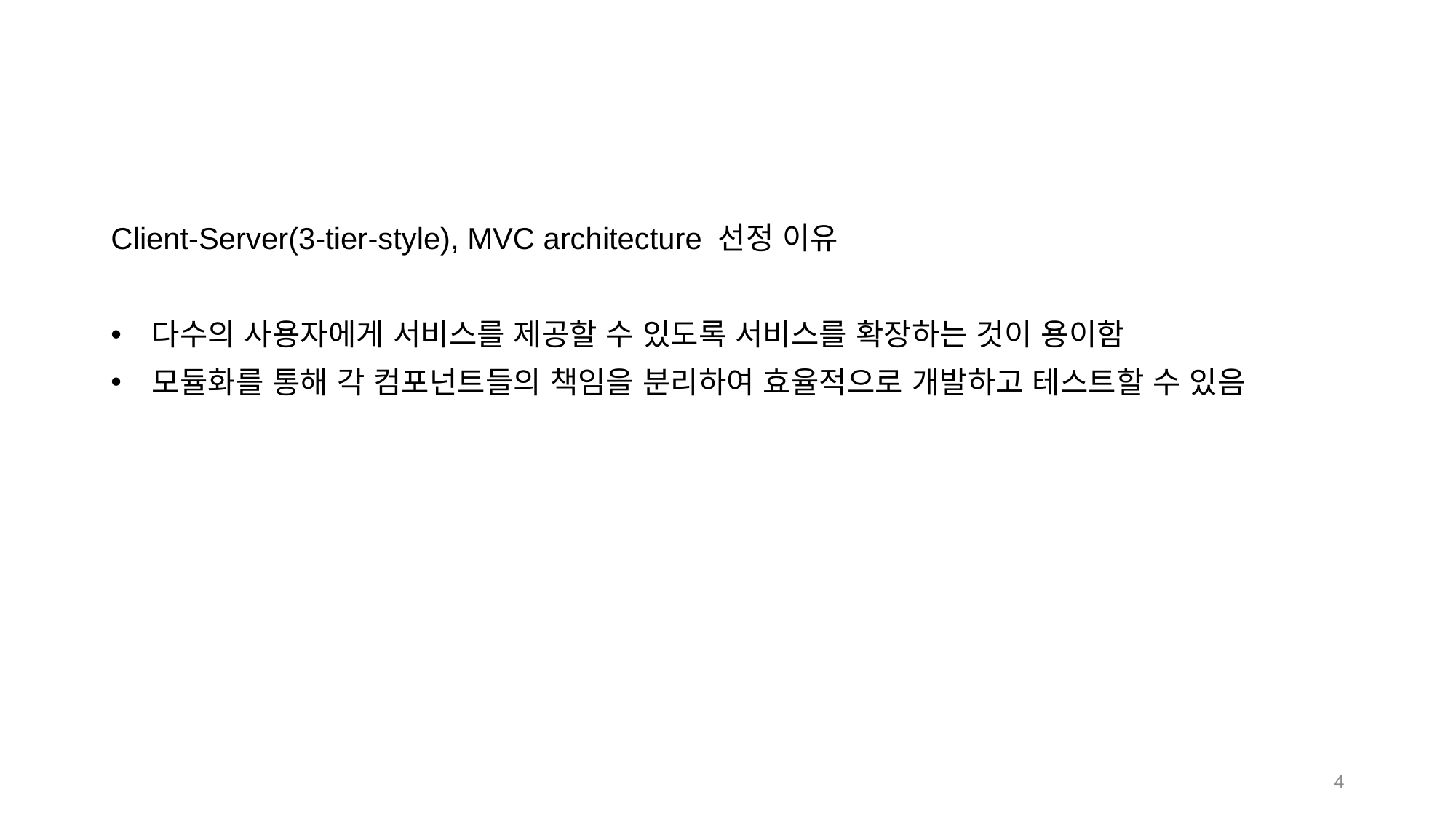

Client-Server(3-tier-style), MVC architecture 선정 이유

다수의 사용자에게 서비스를 제공할 수 있도록 서비스를 확장하는 것이 용이함
모듈화를 통해 각 컴포넌트들의 책임을 분리하여 효율적으로 개발하고 테스트할 수 있음

4